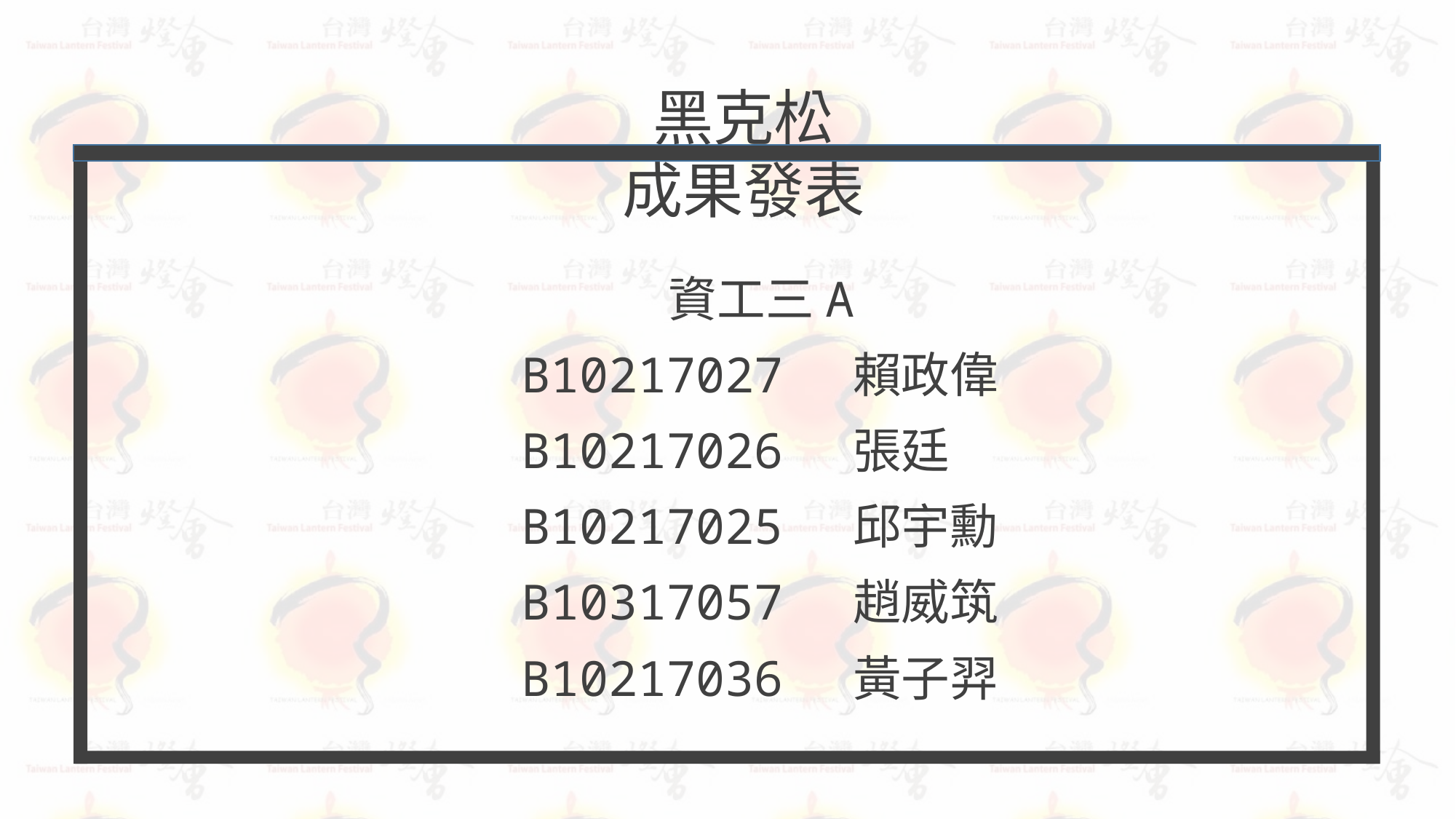

黑克松
成果發表

資工三A
B10217027  賴政偉
B10217026  張廷
B10217025  邱宇勳 B10317057  趙威筑
B10217036  黃子羿